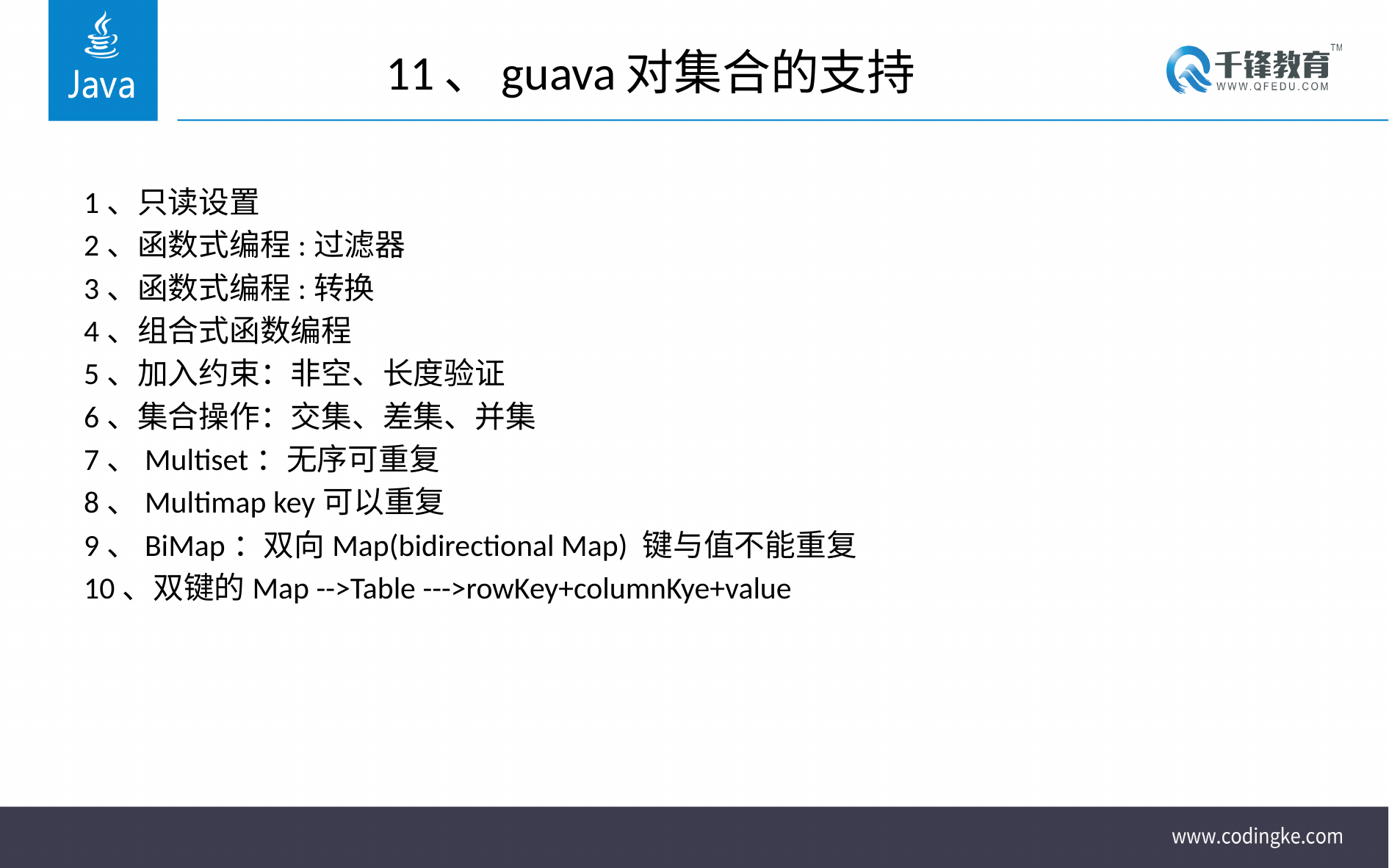

# 11、guava对集合的支持
1、只读设置
2、函数式编程:过滤器
3、函数式编程:转换
4、组合式函数编程
5、加入约束：非空、长度验证
6、集合操作：交集、差集、并集
7、Multiset：无序可重复
8、Multimap key可以重复
9、BiMap：双向Map(bidirectional Map) 键与值不能重复
10、双键的Map -->Table --->rowKey+columnKye+value